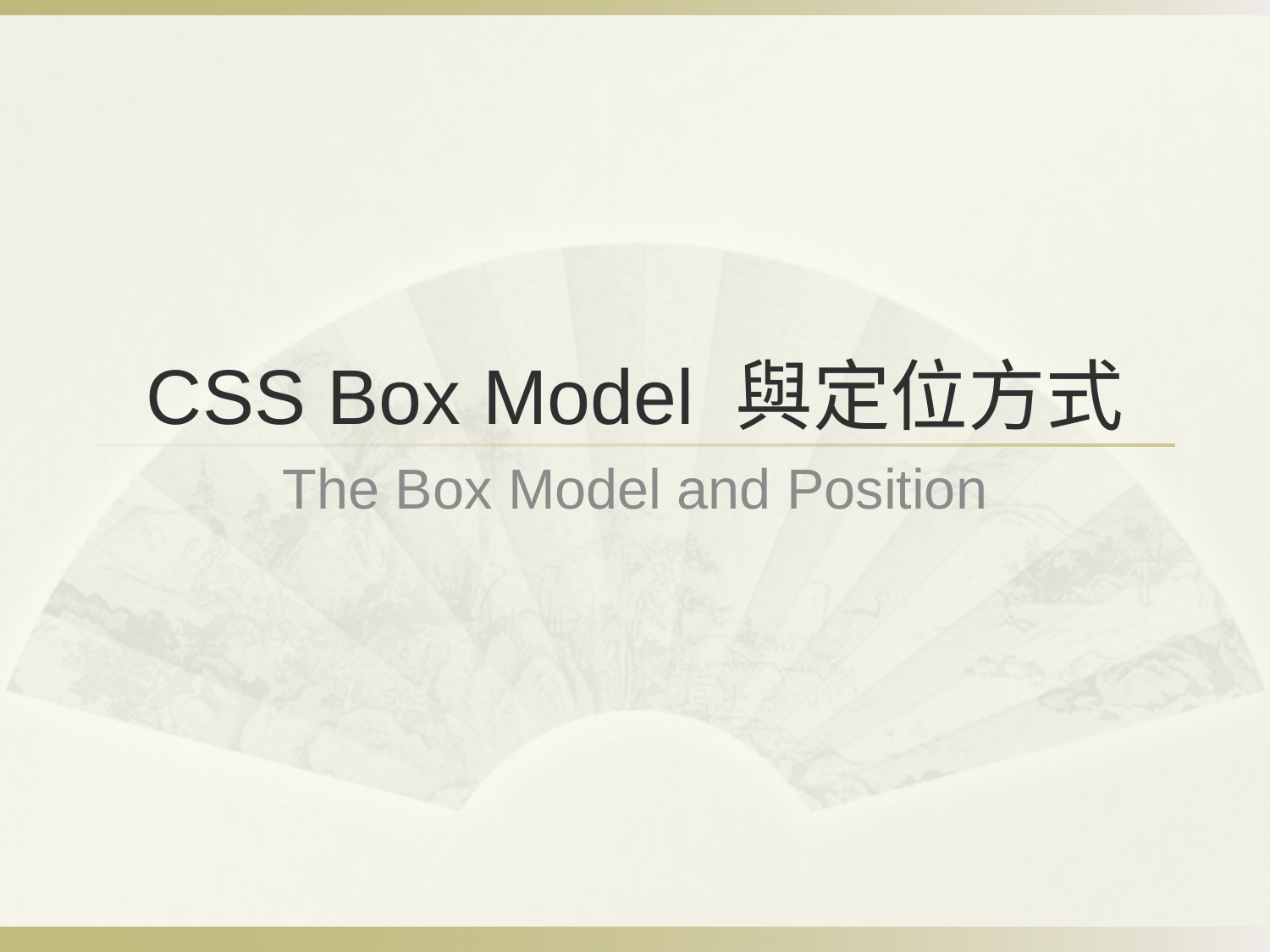

# CSS Box Model 與定位方式
The Box Model and Position